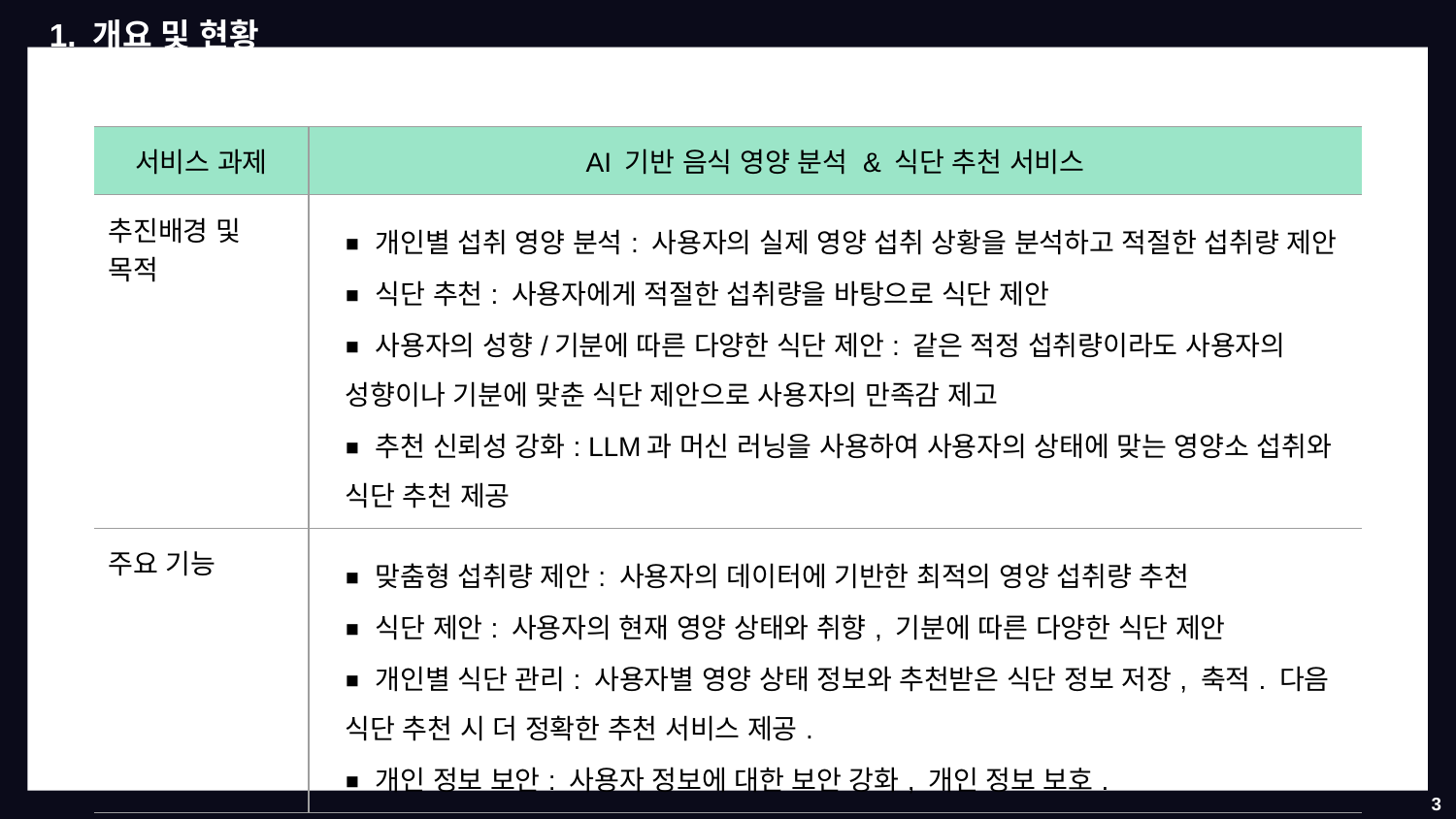

1. 개요 및 현황
| 서비스 과제 | AI 기반 음식 영양 분석 & 식단 추천 서비스 |
| --- | --- |
| 추진배경 및 목적 | ◾ 개인별 섭취 영양 분석: 사용자의 실제 영양 섭취 상황을 분석하고 적절한 섭취량 제안 ◾ 식단 추천: 사용자에게 적절한 섭취량을 바탕으로 식단 제안 ◾ 사용자의 성향/기분에 따른 다양한 식단 제안: 같은 적정 섭취량이라도 사용자의 성향이나 기분에 맞춘 식단 제안으로 사용자의 만족감 제고 ◾ 추천 신뢰성 강화: LLM과 머신 러닝을 사용하여 사용자의 상태에 맞는 영양소 섭취와 식단 추천 제공 |
| 주요 기능 | ◾ 맞춤형 섭취량 제안: 사용자의 데이터에 기반한 최적의 영양 섭취량 추천 ◾ 식단 제안: 사용자의 현재 영양 상태와 취향, 기분에 따른 다양한 식단 제안 ◾ 개인별 식단 관리: 사용자별 영양 상태 정보와 추천받은 식단 정보 저장, 축적. 다음 식단 추천 시 더 정확한 추천 서비스 제공. ◾ 개인 정보 보안: 사용자 정보에 대한 보안 강화, 개인 정보 보호. |
3